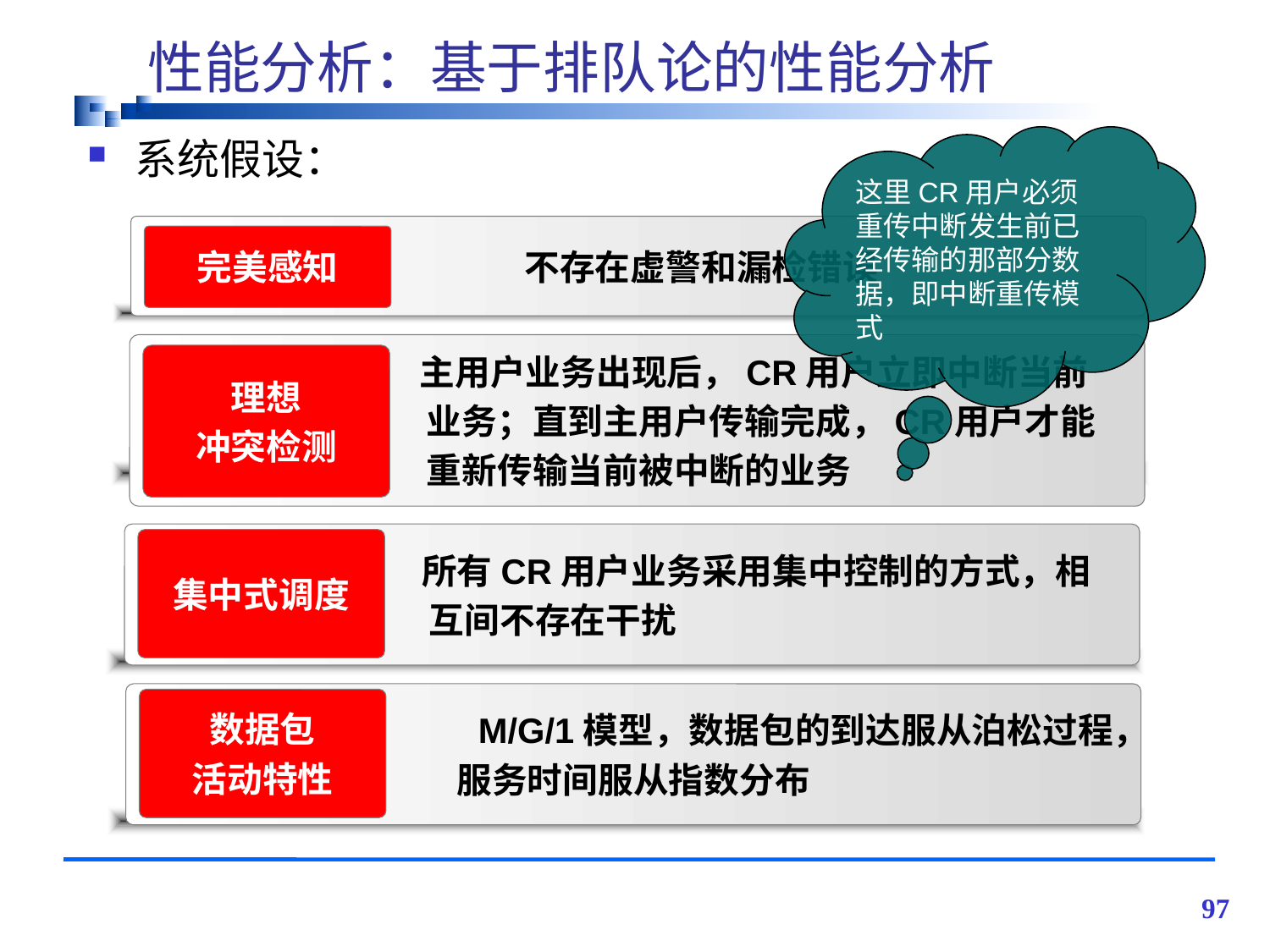

# 性能分析：基于排队论的性能分析
这里CR用户必须重传中断发生前已经传输的那部分数据，即中断重传模式
系统假设：
               不存在虚警和漏检错误
完美感知

                                  主用户业务出现后，CR用户立即中断当前
                                  业务；直到主用户传输完成，CR用户才能
                                  重新传输当前被中断的业务
理想
冲突检测

                                   所有CR用户业务采用集中控制的方式，相
                                   互间不存在干扰
集中式调度

                                     M/G/1模型，数据包的到达服从泊松过程，
服务时间服从指数分布
数据包
活动特性

97